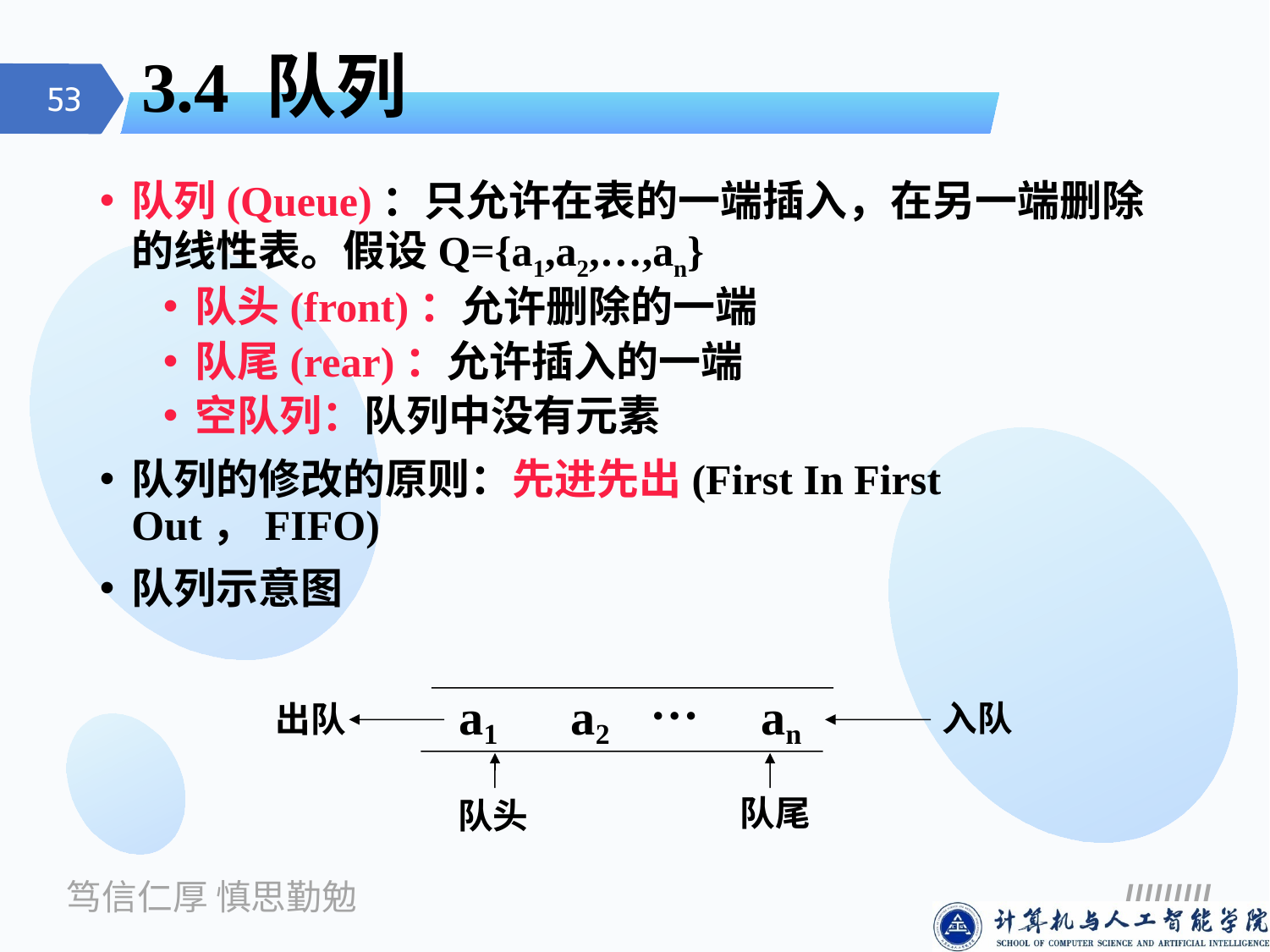

# 3.4 队列
队列(Queue)：只允许在表的一端插入，在另一端删除的线性表。假设Q={a1,a2,…,an}
队头(front)：允许删除的一端
队尾(rear)：允许插入的一端
空队列：队列中没有元素
队列的修改的原则：先进先出(First In First Out，FIFO)
队列示意图
a1　a2　…　an

入队
出队

队尾
队头